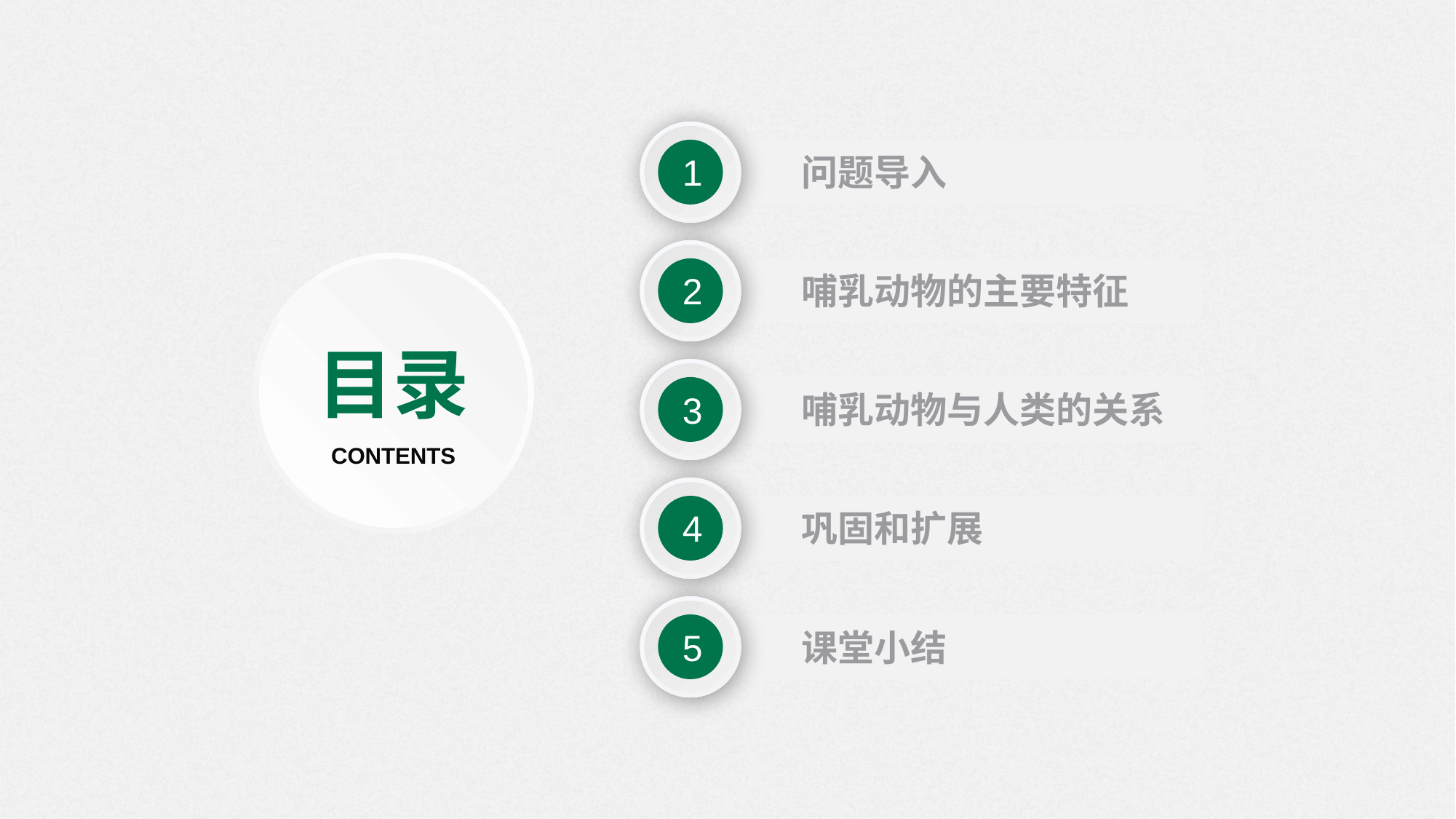

行业PPT模板http://www.1ppt.com/hangye/

1

问题导入

2

哺乳动物的主要特征
目录

3

哺乳动物与人类的关系
CONTENTS

4

巩固和扩展

5

课堂小结